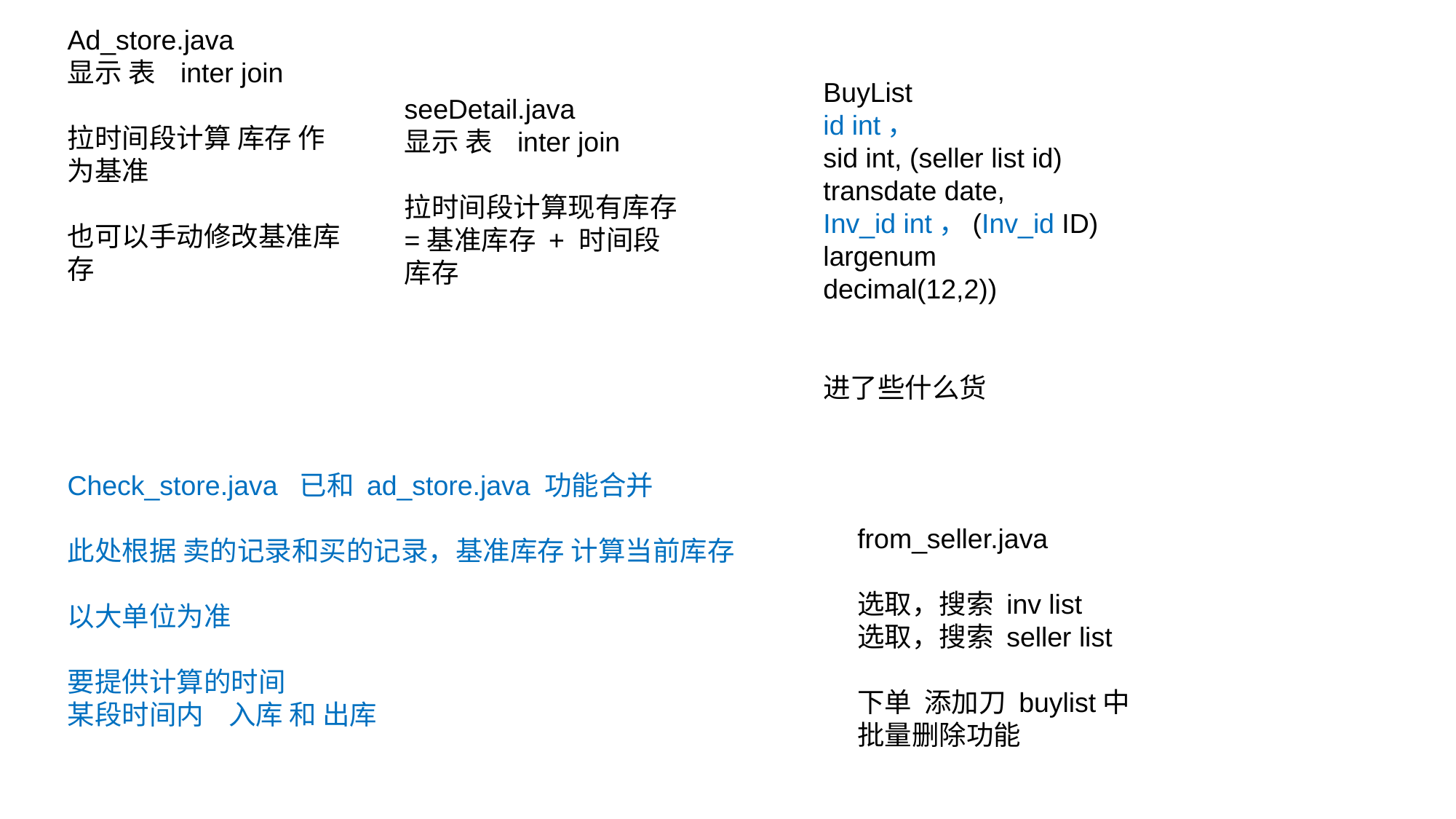

Ad_store.java
显示 表   inter join

拉时间段计算 库存 作为基准

也可以手动修改基准库存

BuyList
id int，
sid int, (seller list id)
transdate date,
Inv_id int，(Inv_id ID)
largenum decimal(12,2))

seeDetail.java
显示 表   inter join

拉时间段计算现有库存
=基准库存 + 时间段库存

进了些什么货
Check_store.java  已和 ad_store.java 功能合并

此处根据 卖的记录和买的记录，基准库存 计算当前库存

以大单位为准

要提供计算的时间
某段时间内    入库 和 出库
from_seller.java

选取，搜索 inv list
选取，搜索 seller list

下单  添加刀 buylist中
批量删除功能